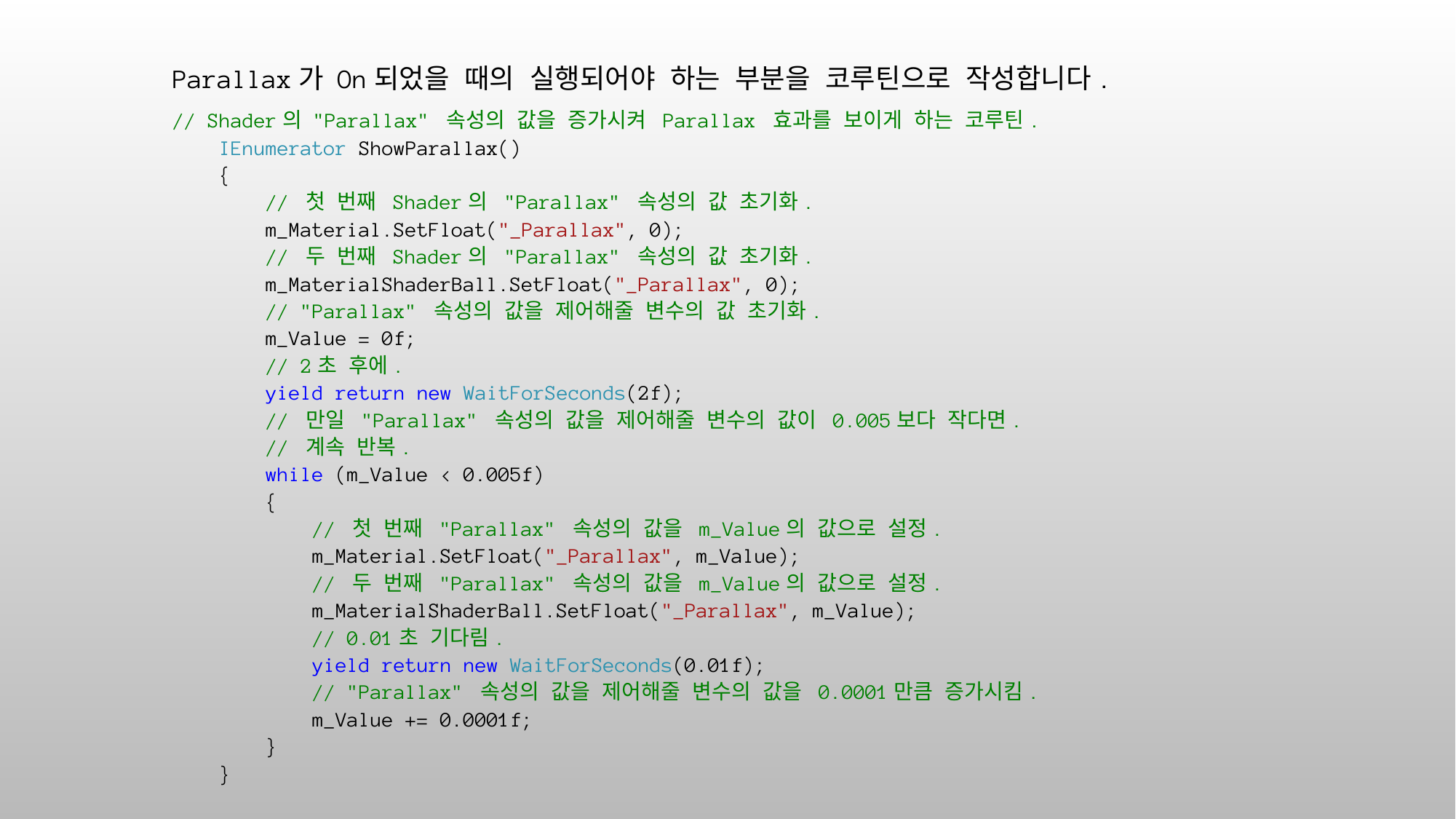

Parallax가 On되었을 때의 실행되어야 하는 부분을 코루틴으로 작성합니다.
// Shader의 "Parallax" 속성의 값을 증가시켜 Parallax 효과를 보이게 하는 코루틴.
    IEnumerator ShowParallax()
    {
        // 첫 번째 Shader의 "Parallax" 속성의 값 초기화.
        m_Material.SetFloat("_Parallax", 0);
        // 두 번째 Shader의 "Parallax" 속성의 값 초기화.
        m_MaterialShaderBall.SetFloat("_Parallax", 0);
        // "Parallax" 속성의 값을 제어해줄 변수의 값 초기화.
        m_Value = 0f;
        // 2초 후에.
        yield return new WaitForSeconds(2f);
        // 만일 "Parallax" 속성의 값을 제어해줄 변수의 값이 0.005보다 작다면.
        // 계속 반복.
        while (m_Value < 0.005f)
        {
            // 첫 번째 "Parallax" 속성의 값을 m_Value의 값으로 설정.
            m_Material.SetFloat("_Parallax", m_Value);
            // 두 번째 "Parallax" 속성의 값을 m_Value의 값으로 설정.
            m_MaterialShaderBall.SetFloat("_Parallax", m_Value);
            // 0.01초 기다림.
            yield return new WaitForSeconds(0.01f);
            // "Parallax" 속성의 값을 제어해줄 변수의 값을 0.0001만큼 증가시킴.
            m_Value += 0.0001f;
        }
    }